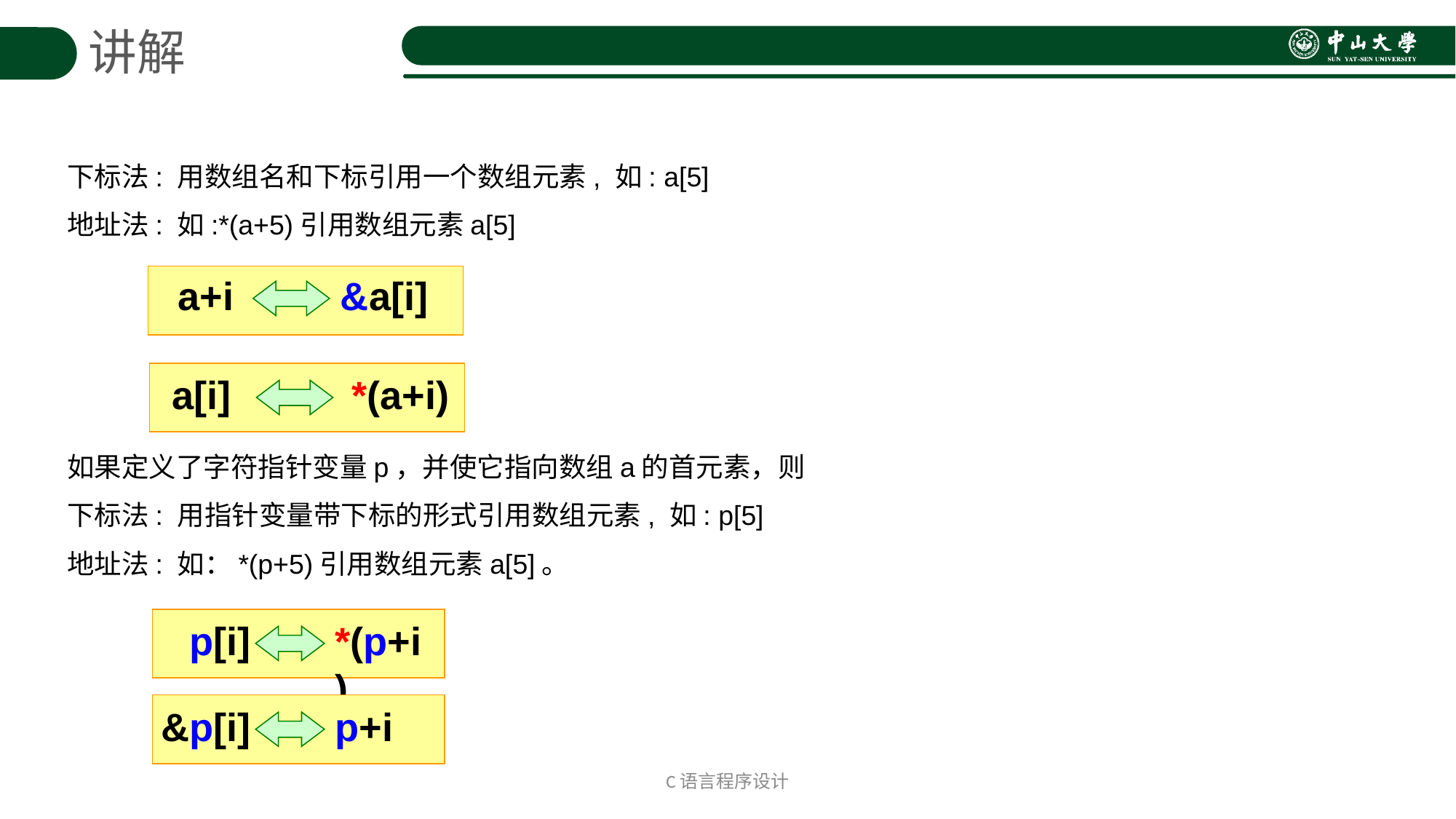

讲解
下标法: 用数组名和下标引用一个数组元素, 如: a[5]
地址法: 如:*(a+5)引用数组元素a[5]

如果定义了字符指针变量p，并使它指向数组a的首元素，则
下标法: 用指针变量带下标的形式引用数组元素, 如: p[5]
地址法: 如：*(p+5)引用数组元素a[5]。
a+i
&a[i]

a[i]
*(a+i)

p[i]
*(p+i)

&p[i]
p+i

C语言程序设计
14